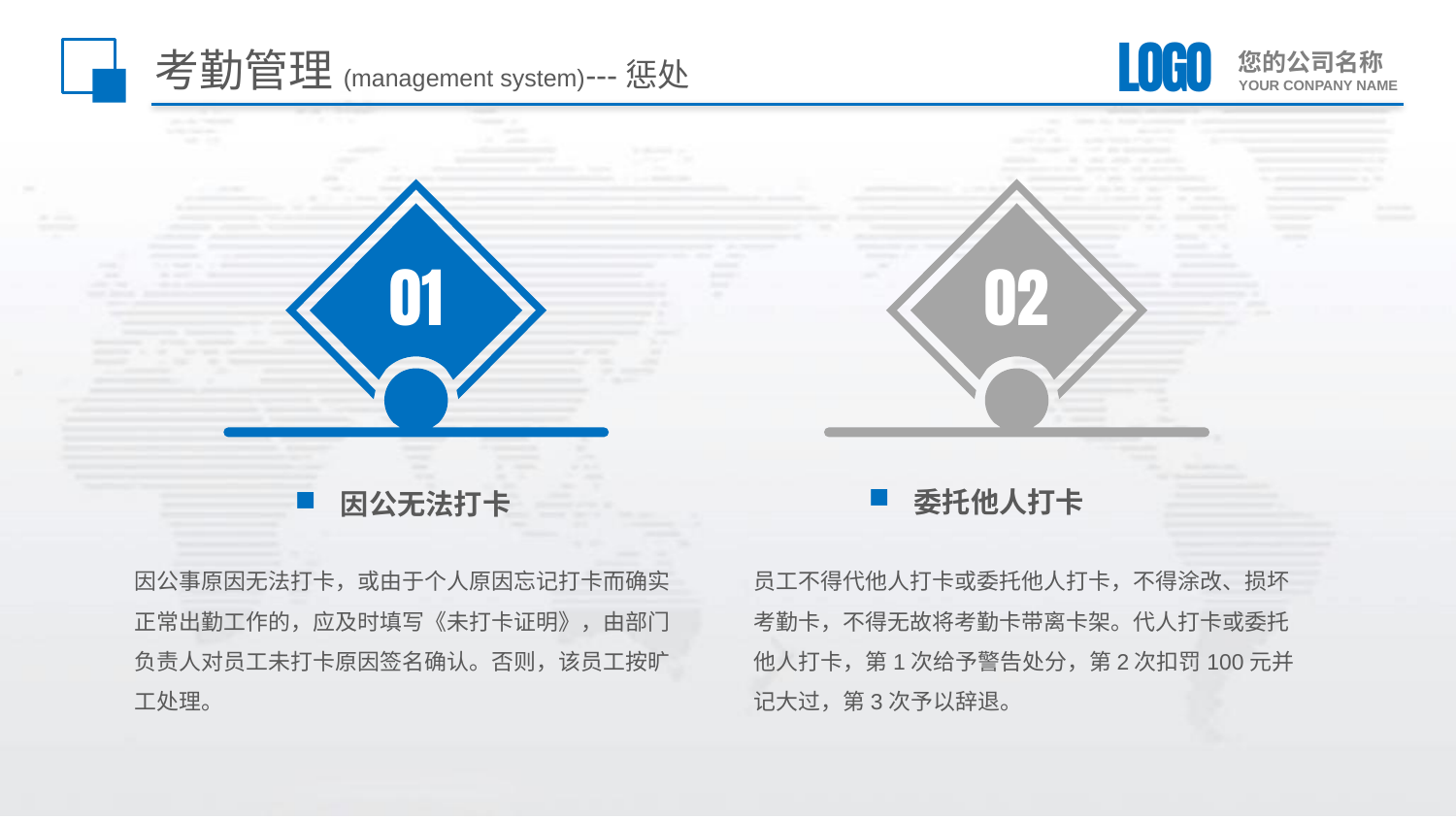

# 考勤管理(management system)---惩处
01
02

委托他人打卡
因公无法打卡
因公事原因无法打卡，或由于个人原因忘记打卡而确实正常出勤工作的，应及时填写《未打卡证明》，由部门负责人对员工未打卡原因签名确认。否则，该员工按旷工处理。
员工不得代他人打卡或委托他人打卡，不得涂改、损坏考勤卡，不得无故将考勤卡带离卡架。代人打卡或委托他人打卡，第1次给予警告处分，第2次扣罚100元并记大过，第3次予以辞退。